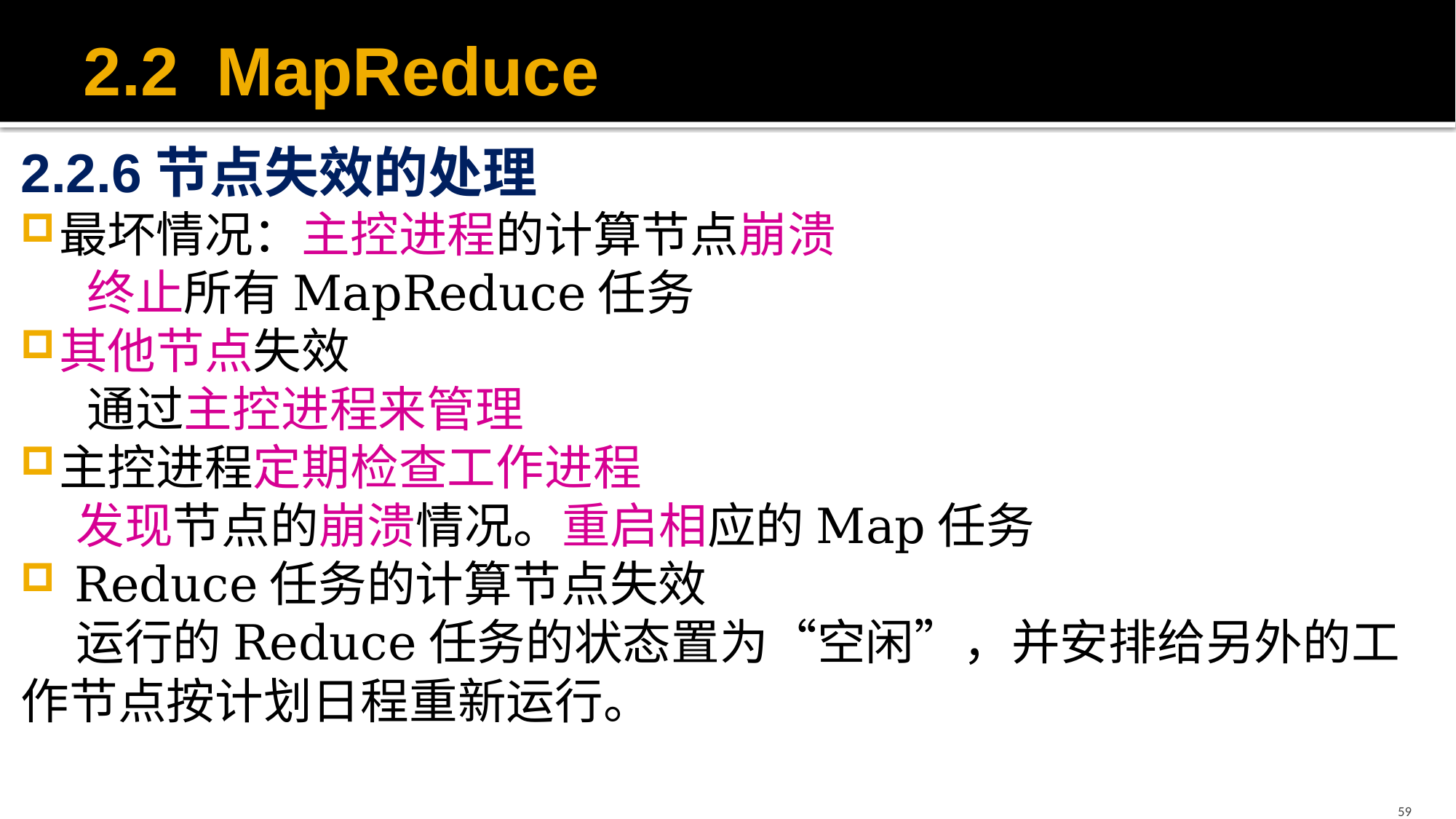

# 2.2  MapReduce
2.2.6节点失效的处理
最坏情况：主控进程的计算节点崩溃
     终止所有MapReduce任务
其他节点失效
     通过主控进程来管理
主控进程定期检查工作进程
    发现节点的崩溃情况。重启相应的Map任务
 Reduce任务的计算节点失效
    运行的Reduce任务的状态置为“空闲”，并安排给另外的工作节点按计划日程重新运行。

59